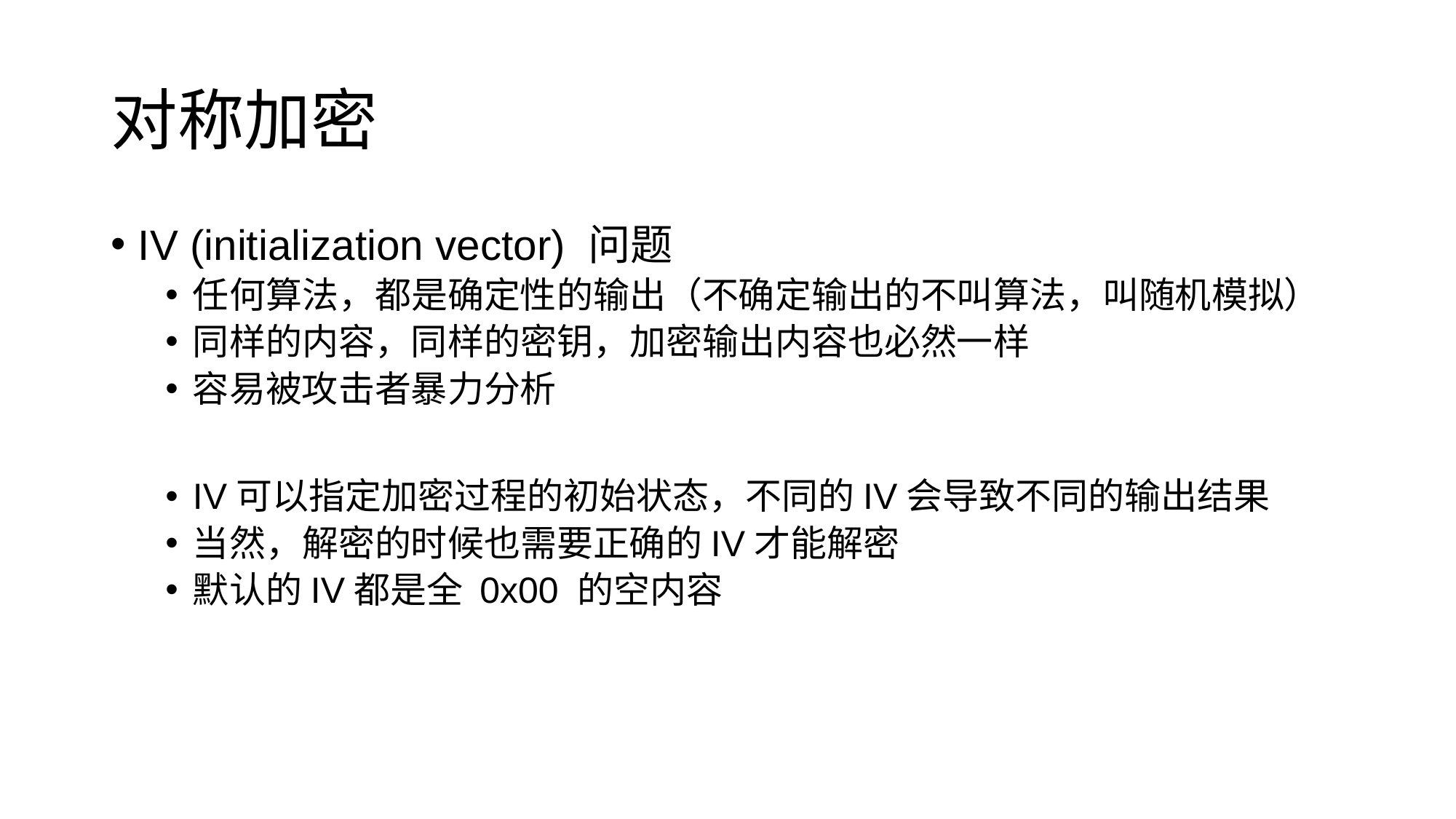

# 对称加密
IV (initialization vector) 问题
任何算法，都是确定性的输出（不确定输出的不叫算法，叫随机模拟）
同样的内容，同样的密钥，加密输出内容也必然一样
容易被攻击者暴力分析

IV可以指定加密过程的初始状态，不同的IV会导致不同的输出结果
当然，解密的时候也需要正确的IV才能解密
默认的IV都是全 0x00 的空内容